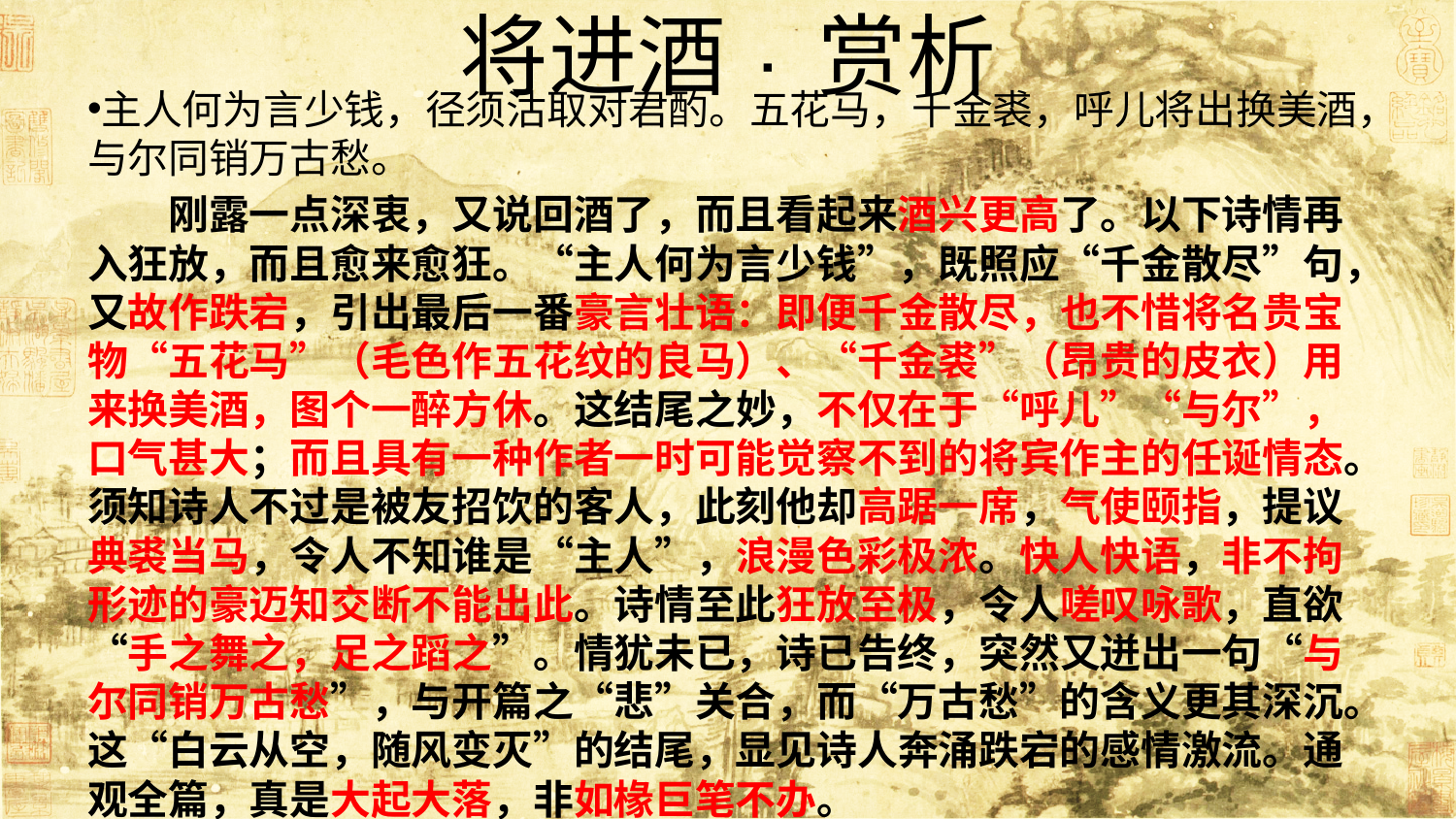

# 将进酒·赏析
主人何为言少钱，径须沽取对君酌。五花马，千金裘，呼儿将出换美酒，与尔同销万古愁。
　　刚露一点深衷，又说回酒了，而且看起来酒兴更高了。以下诗情再入狂放，而且愈来愈狂。“主人何为言少钱”，既照应“千金散尽”句，又故作跌宕，引出最后一番豪言壮语：即便千金散尽，也不惜将名贵宝物“五花马”（毛色作五花纹的良马）、“千金裘”（昂贵的皮衣）用来换美酒，图个一醉方休。这结尾之妙，不仅在于“呼儿”“与尔”，口气甚大；而且具有一种作者一时可能觉察不到的将宾作主的任诞情态。须知诗人不过是被友招饮的客人，此刻他却高踞一席，气使颐指，提议典裘当马，令人不知谁是“主人”，浪漫色彩极浓。快人快语，非不拘形迹的豪迈知交断不能出此。诗情至此狂放至极，令人嗟叹咏歌，直欲“手之舞之，足之蹈之”。情犹未已，诗已告终，突然又迸出一句“与尔同销万古愁”，与开篇之“悲”关合，而“万古愁”的含义更其深沉。这“白云从空，随风变灭”的结尾，显见诗人奔涌跌宕的感情激流。通观全篇，真是大起大落，非如椽巨笔不办。